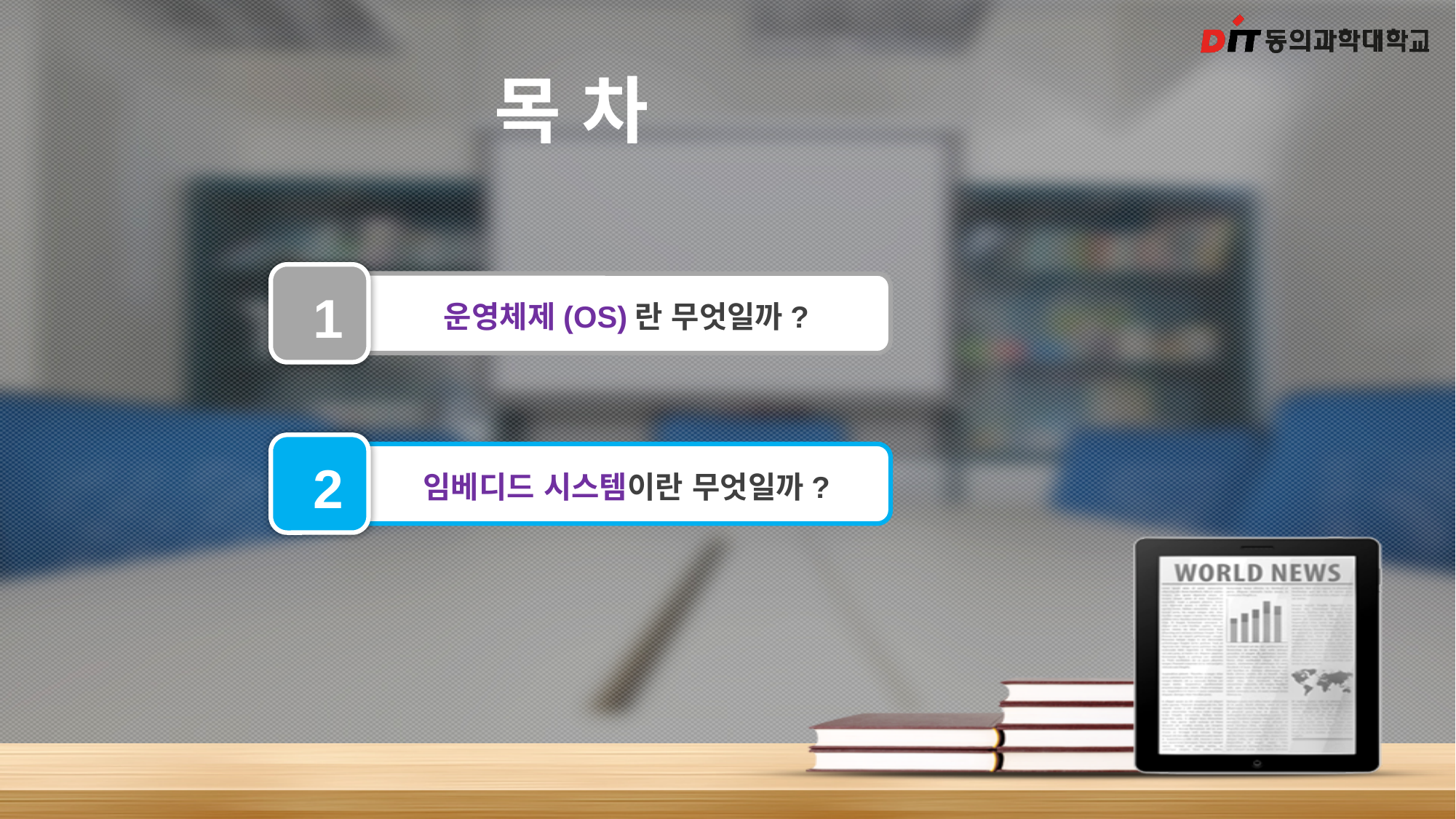

# 목 차

1

운영체제(OS)란 무엇일까?

2

임베디드 시스템이란 무엇일까?